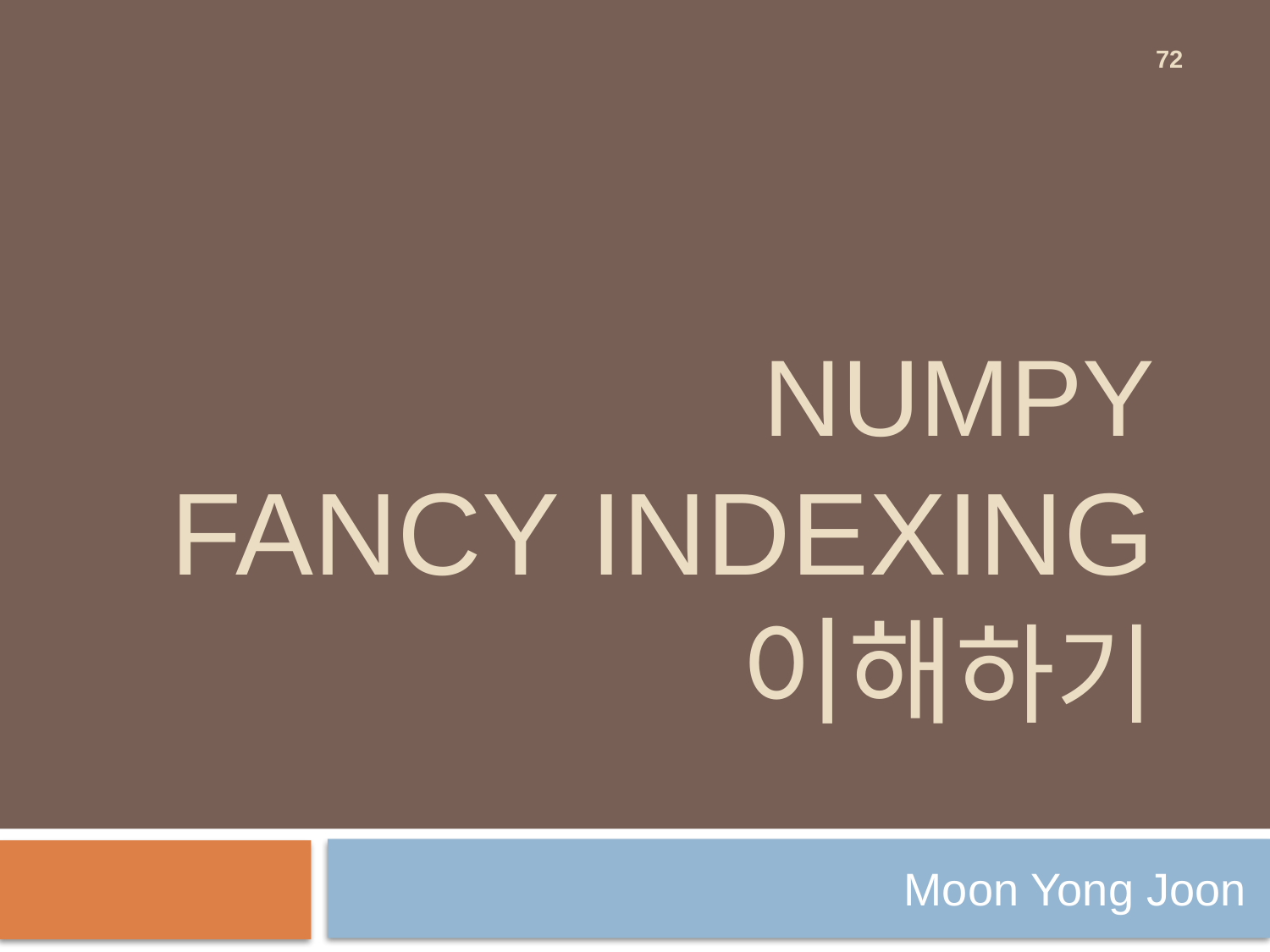

72
# Numpy Fancy Indexing 이해하기
Moon Yong Joon